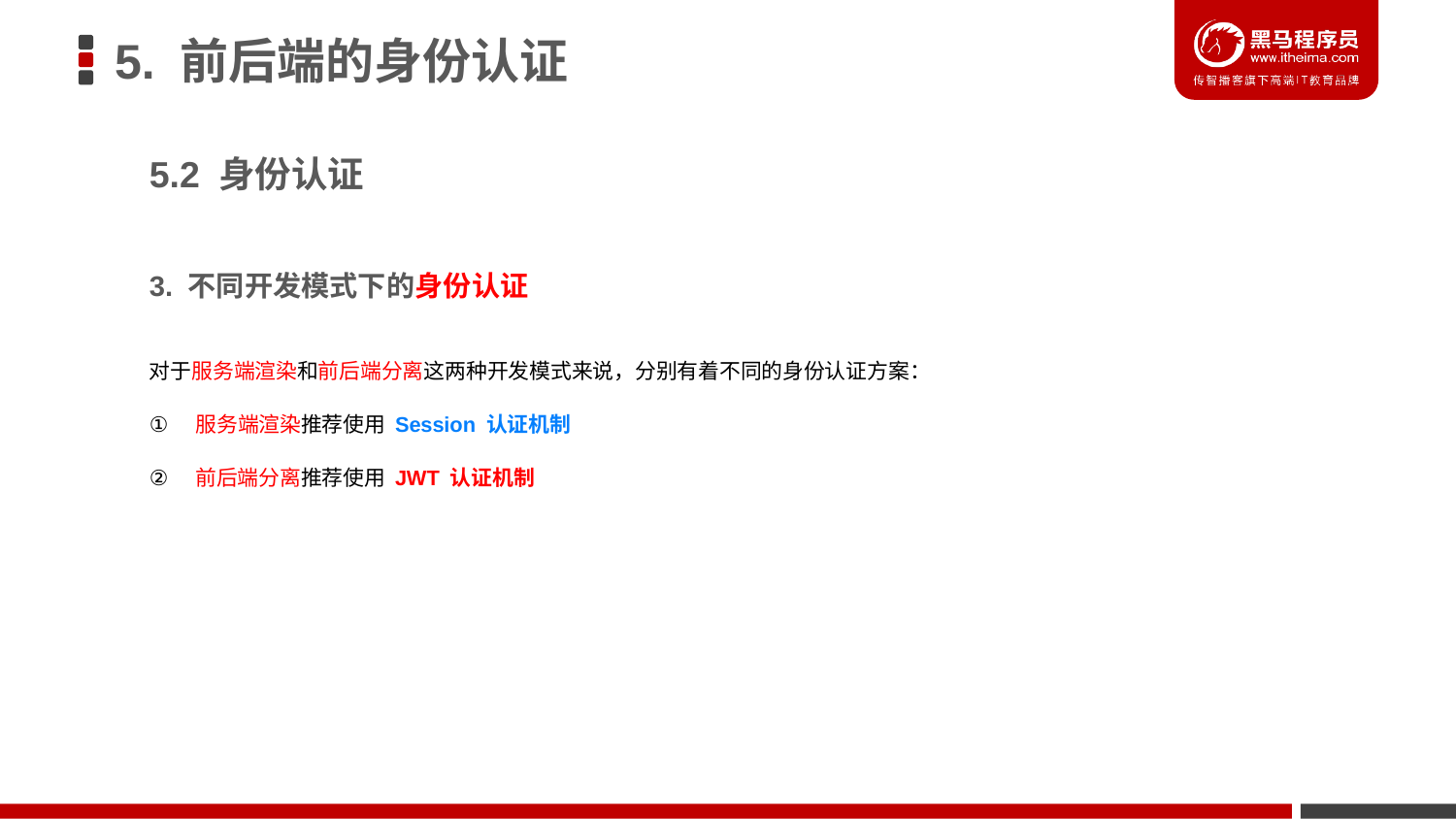

# 5. 前后端的身份认证
5.2 身份认证
3. 不同开发模式下的身份认证
对于服务端渲染和前后端分离这两种开发模式来说，分别有着不同的身份认证方案：
 服务端渲染推荐使用 Session 认证机制
 前后端分离推荐使用 JWT 认证机制